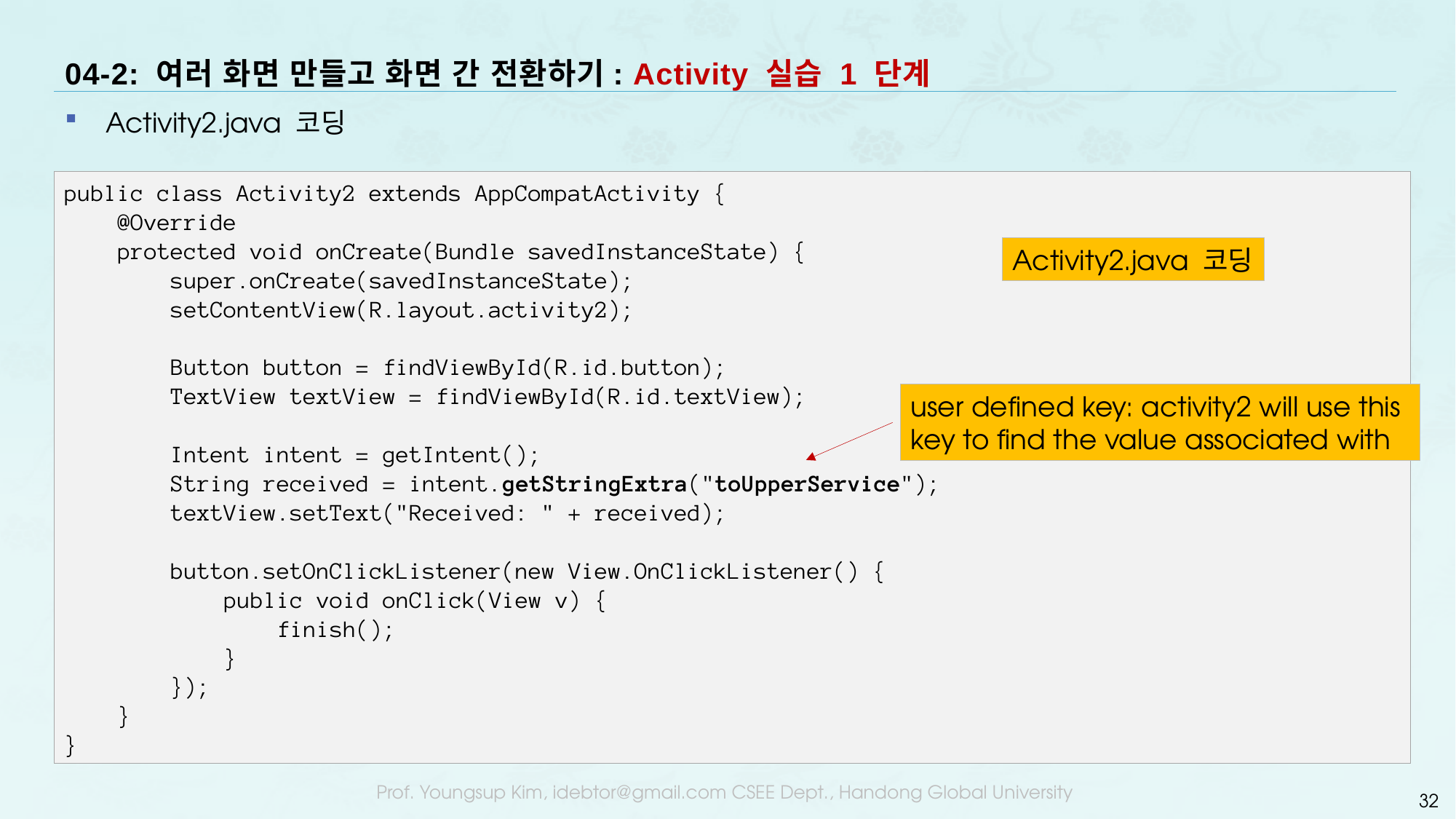

# 04-2: 여러 화면 만들고 화면 간 전환하기: Activity 실습 1 단계
Activity2.java 코딩
public class Activity2 extends AppCompatActivity {
    @Override
    protected void onCreate(Bundle savedInstanceState) {
        super.onCreate(savedInstanceState);
        setContentView(R.layout.activity2);

        Button button = findViewById(R.id.button);
        TextView textView = findViewById(R.id.textView);

        Intent intent = getIntent();
        String received = intent.getStringExtra("toUpperService");
        textView.setText("Received: " + received);

        button.setOnClickListener(new View.OnClickListener() {
            public void onClick(View v) {
                finish();
            }
        });
    }
}
Activity2.java 코딩
user defined key: activity2 will use this
key to find the value associated with
32